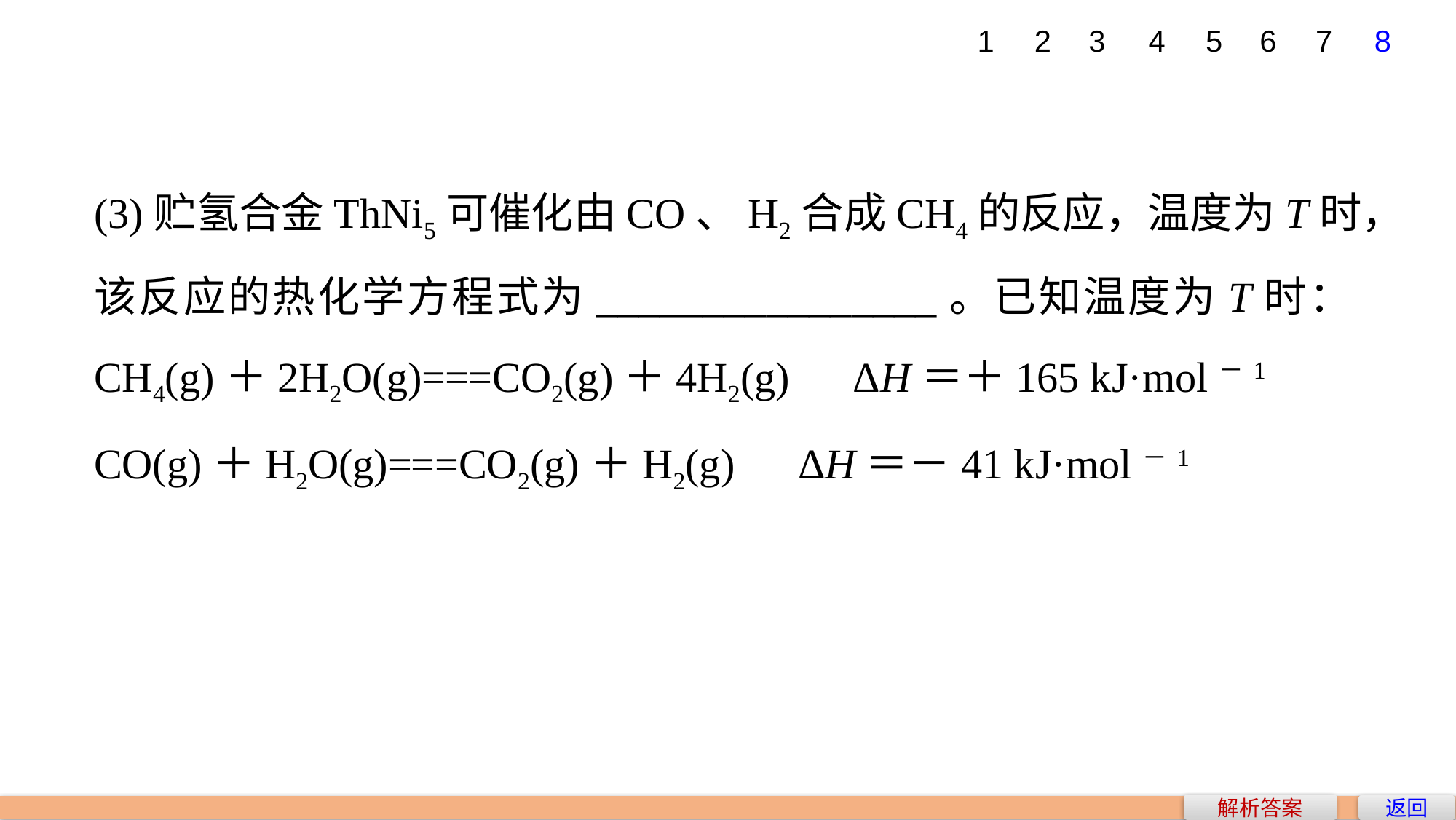

7
1
2
3
4
5
6
8
(3)贮氢合金ThNi5可催化由CO、H2合成CH4的反应，温度为T时，该反应的热化学方程式为________________。已知温度为T时：CH4(g)＋2H2O(g)===CO2(g)＋4H2(g)　ΔH＝＋165 kJ·mol－1
CO(g)＋H2O(g)===CO2(g)＋H2(g)　ΔH＝－41 kJ·mol－1
解析答案
返回